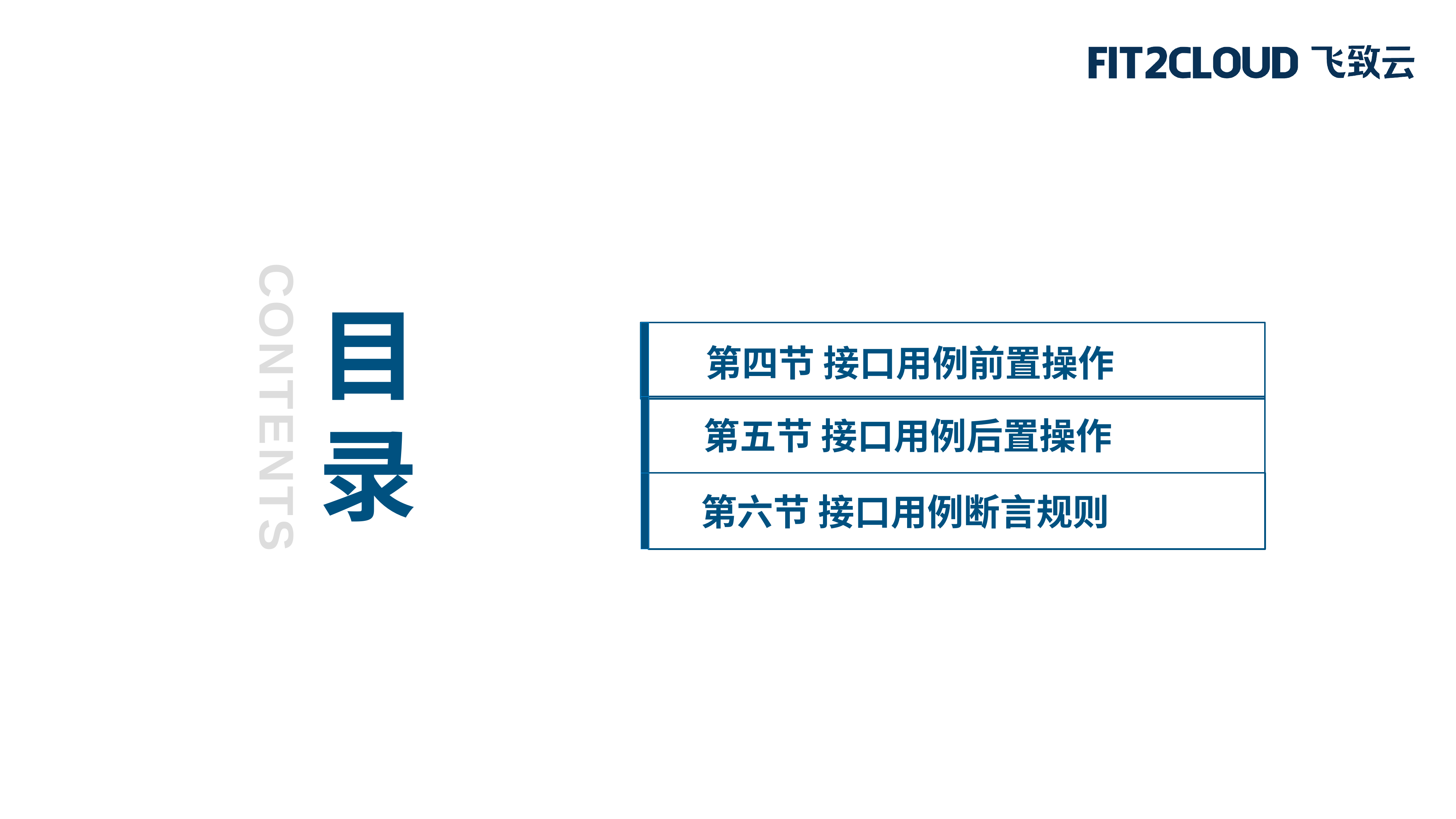

目
录

    第四节 接口用例前置操作

CONTENTS
   第五节 接口用例后置操作

     第六节 接口用例断言规则